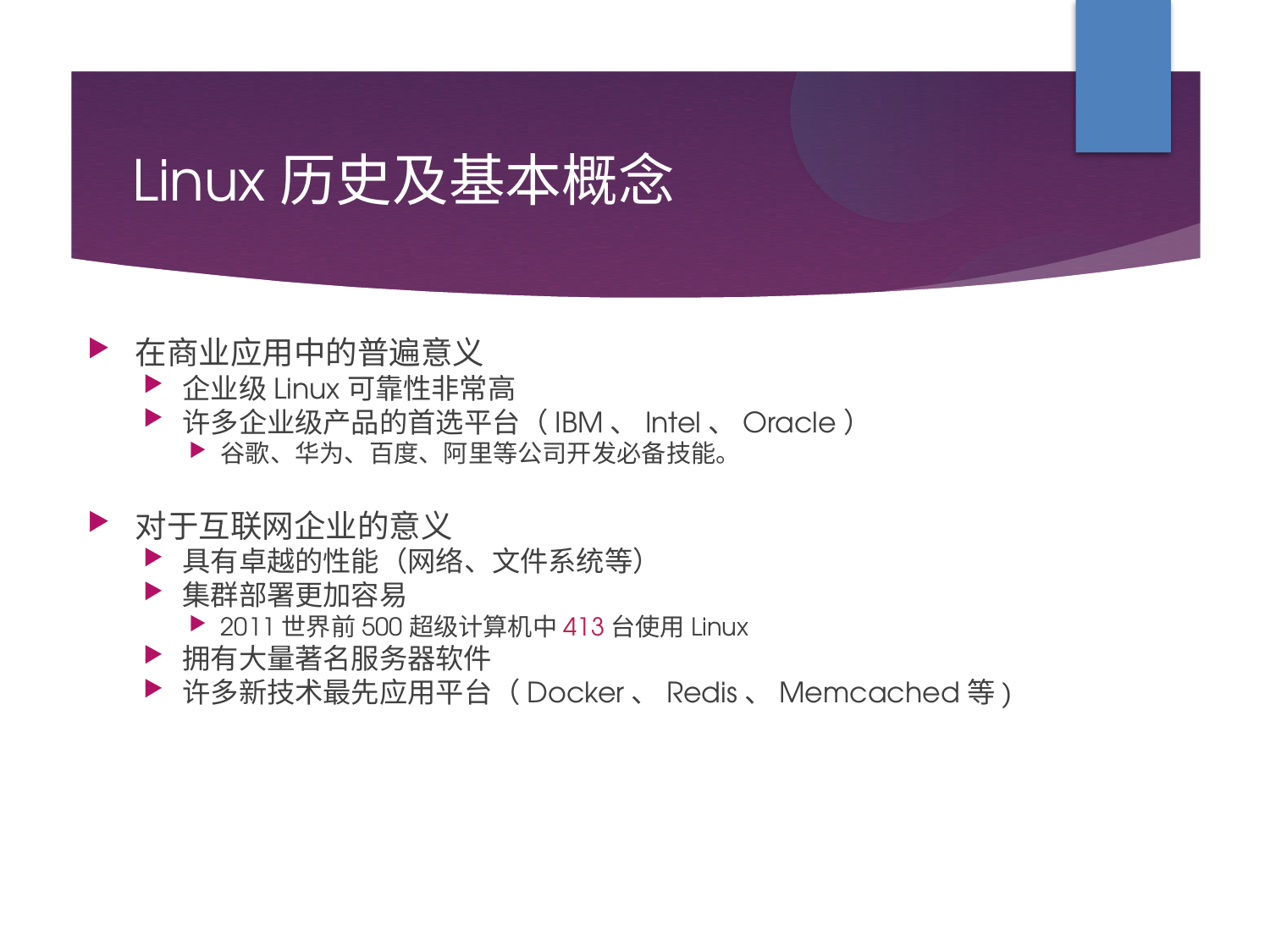

Linux历史及基本概念
在商业应用中的普遍意义
企业级Linux可靠性非常高
许多企业级产品的首选平台（IBM、Intel、Oracle）
谷歌、华为、百度、阿里等公司开发必备技能。

对于互联网企业的意义
具有卓越的性能（网络、文件系统等）
集群部署更加容易
2011世界前500超级计算机中413台使用Linux
拥有大量著名服务器软件
许多新技术最先应用平台（Docker、Redis、Memcached等)